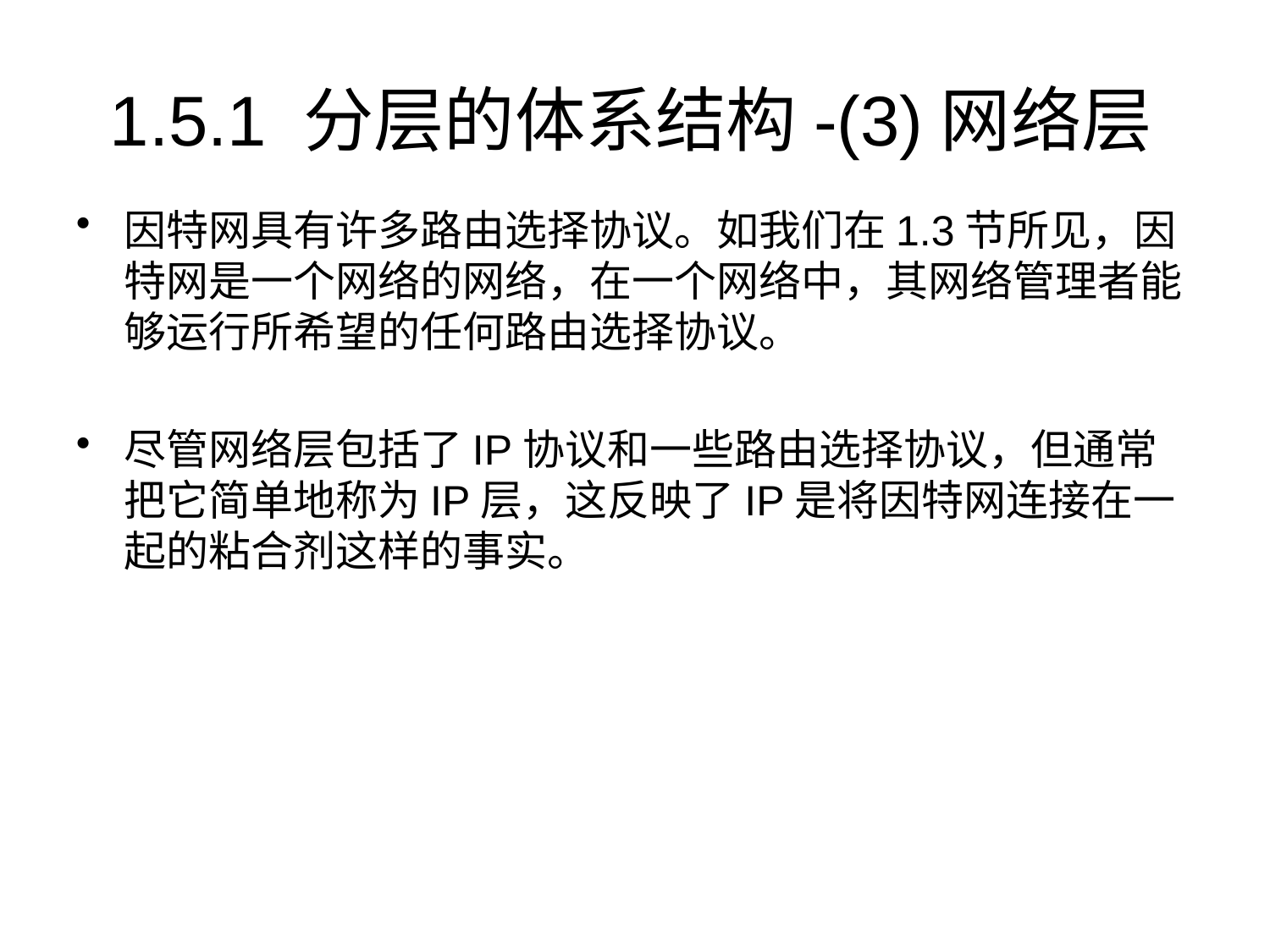

# 1.5.1 分层的体系结构-(3)网络层
因特网具有许多路由选择协议。如我们在1.3节所见，因特网是一个网络的网络，在一个网络中，其网络管理者能够运行所希望的任何路由选择协议。

尽管网络层包括了IP协议和一些路由选择协议，但通常把它简单地称为IP层，这反映了IP是将因特网连接在一起的粘合剂这样的事实。